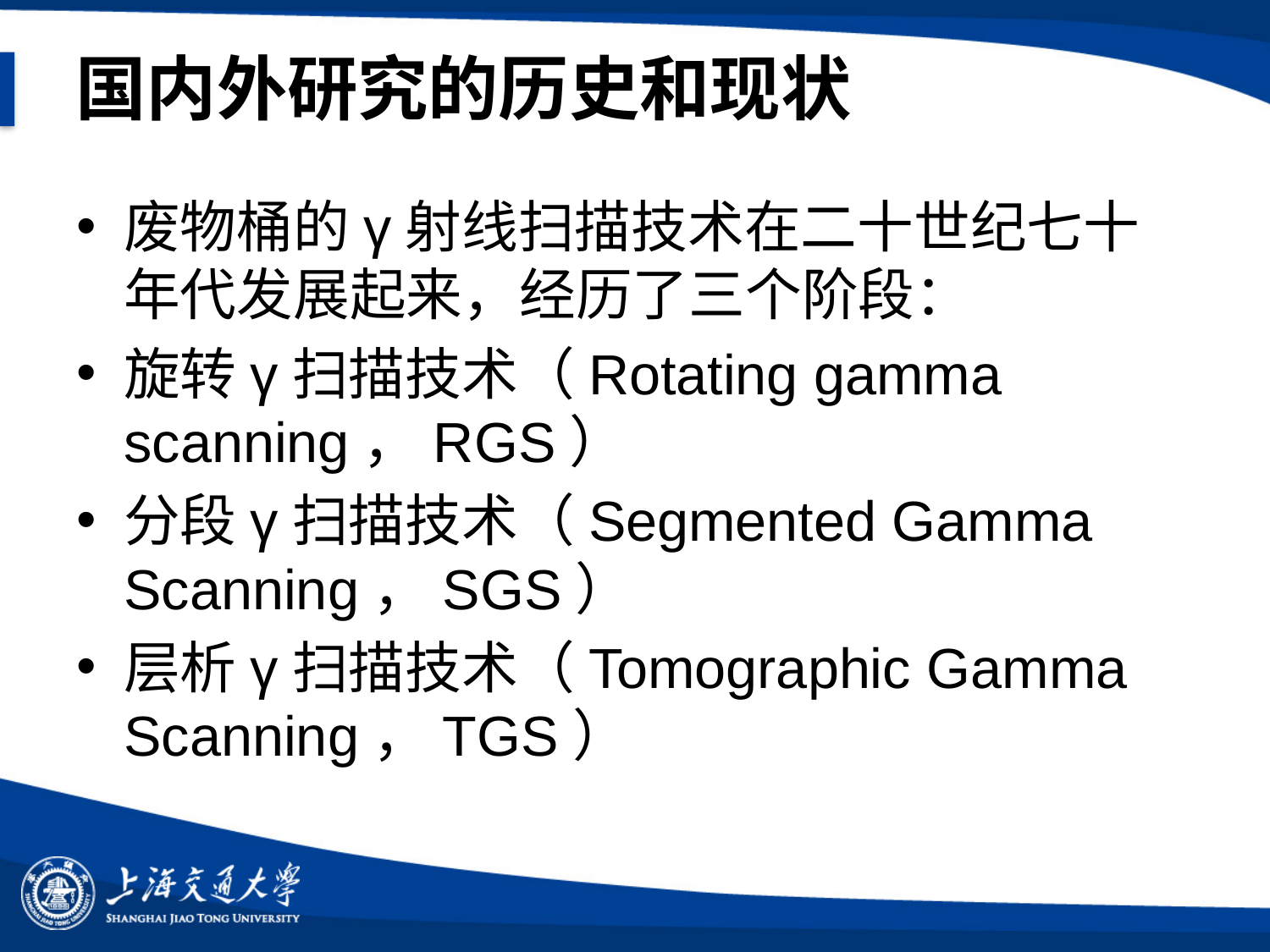

# 国内外研究的历史和现状
废物桶的γ射线扫描技术在二十世纪七十年代发展起来，经历了三个阶段：
旋转γ扫描技术（Rotating gamma scanning，RGS）
分段γ扫描技术（Segmented Gamma Scanning，SGS）
层析γ扫描技术（Tomographic Gamma Scanning，TGS）